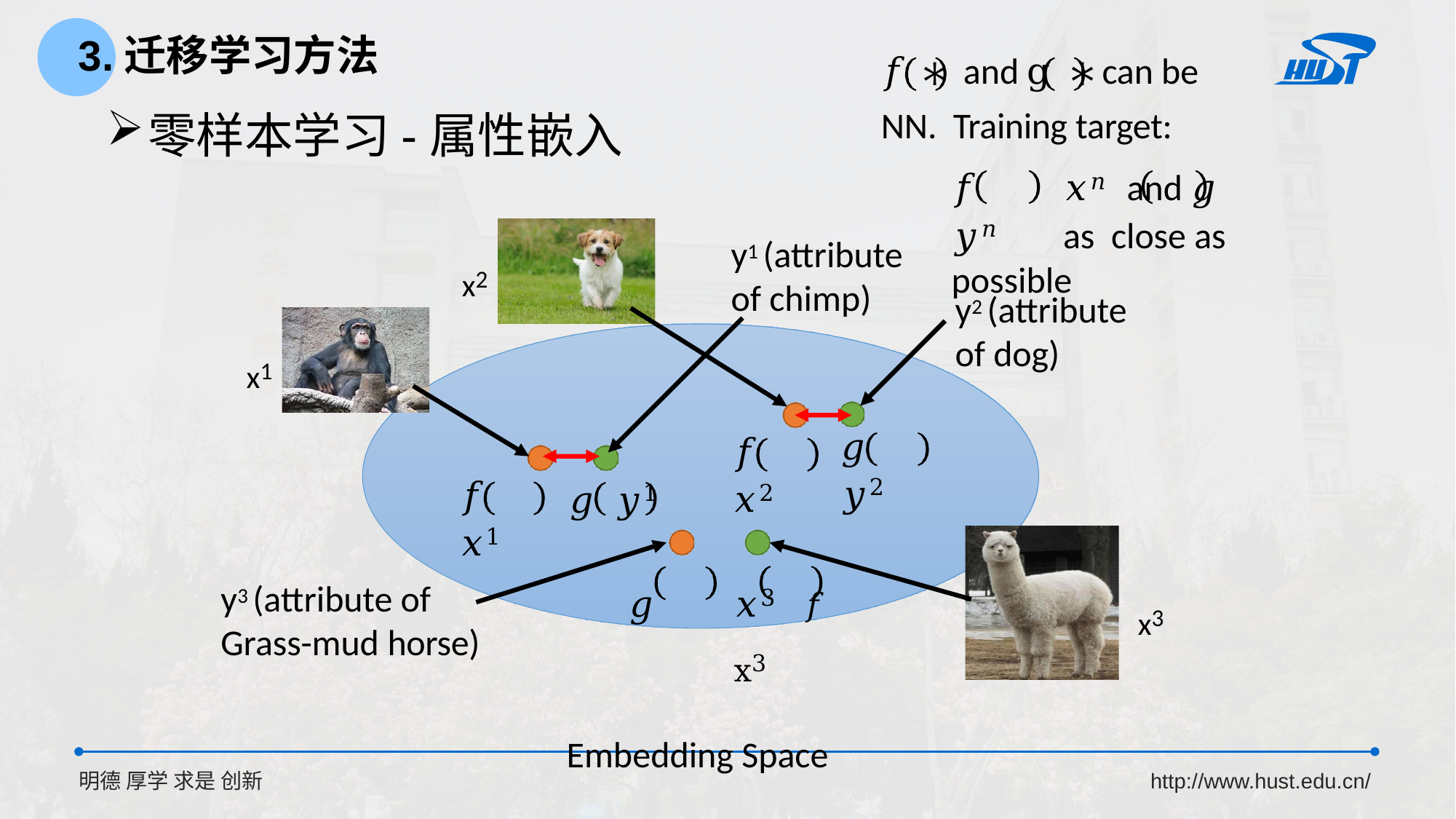

3.迁移学习方法
𝑓	∗	and g ∗	can be NN.  Training target:
𝑓	𝑥𝑛	and 𝑔	𝑦𝑛	as  close as possible

零样本学习-属性嵌入

y1 (attribute
of chimp)
x2
y2 (attribute
of dog)

x1

𝑔	𝑦2
𝑓	𝑥2

𝑓	𝑥1
𝑔	𝑦1

𝑔	𝑥3	𝑓	x3
Embedding Space

x3
y3 (attribute of  Grass-mud horse)